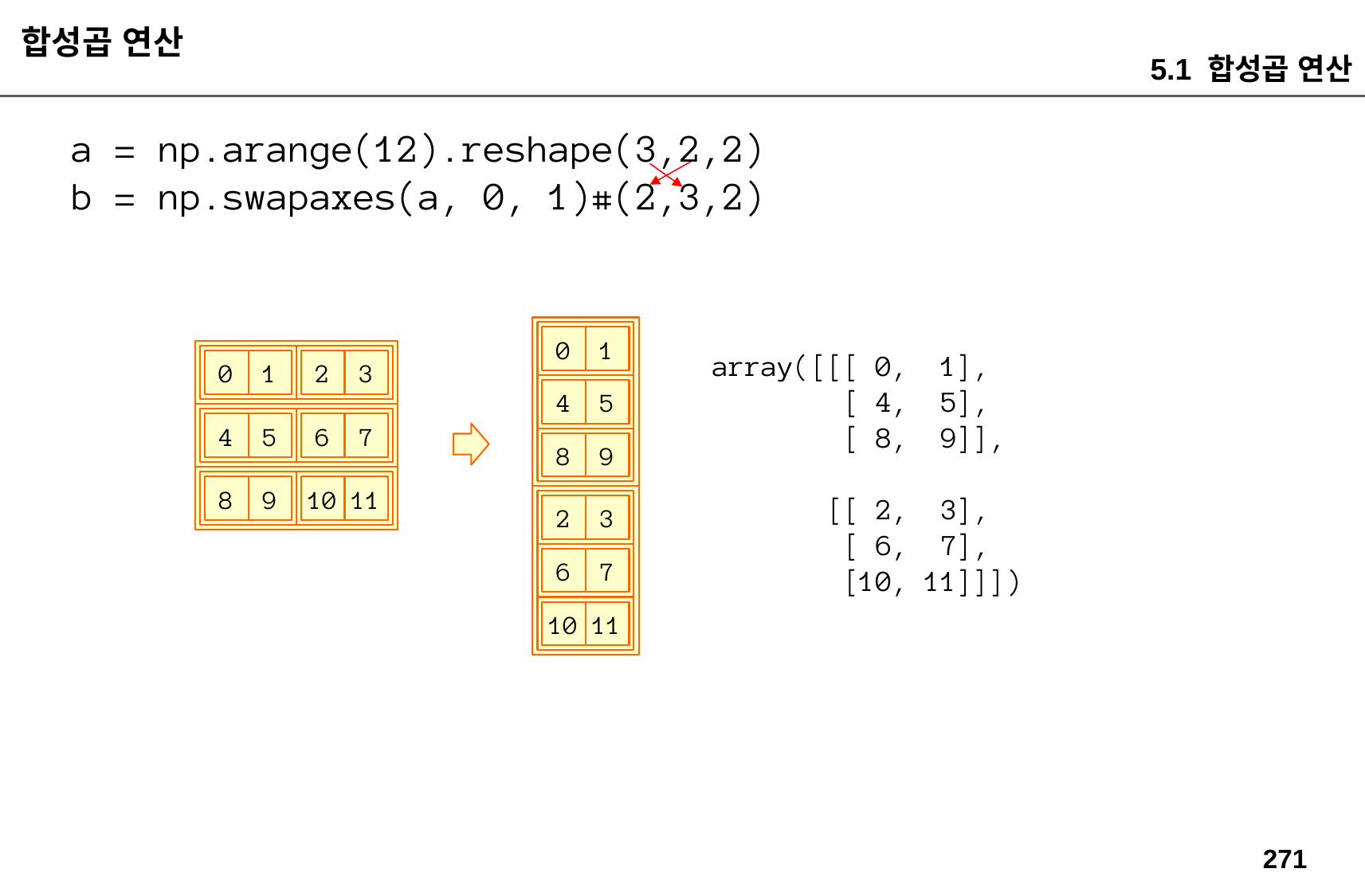

합성곱 연산
5.1 합성곱 연산
a = np.arange(12).reshape(3,2,2)
b = np.swapaxes(a, 0, 1)#(2,3,2)

0
1

array([[[ 0,  1],
        [ 4,  5],
        [ 8,  9]],

       [[ 2,  3],
        [ 6,  7],
        [10, 11]]])

0
1
2
3

4
5

4
5
6
7

8
9

8
9
10
11

2
3

6
7

10
11